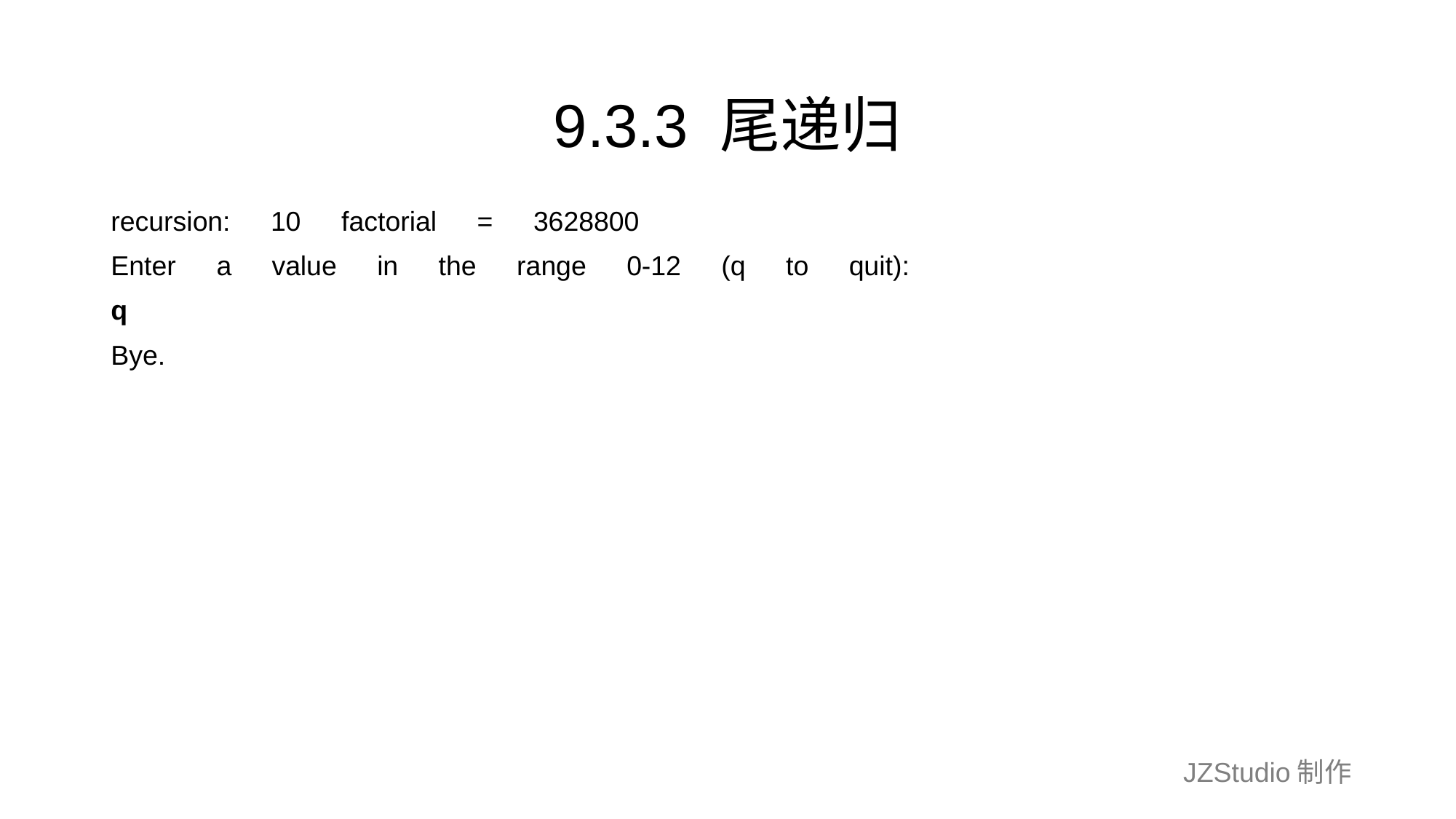

# 9.3.3 尾递归
recursion:　10　factorial　=　3628800
Enter　a　value　in　the　range　0-12　(q　to　quit):
q
Bye.